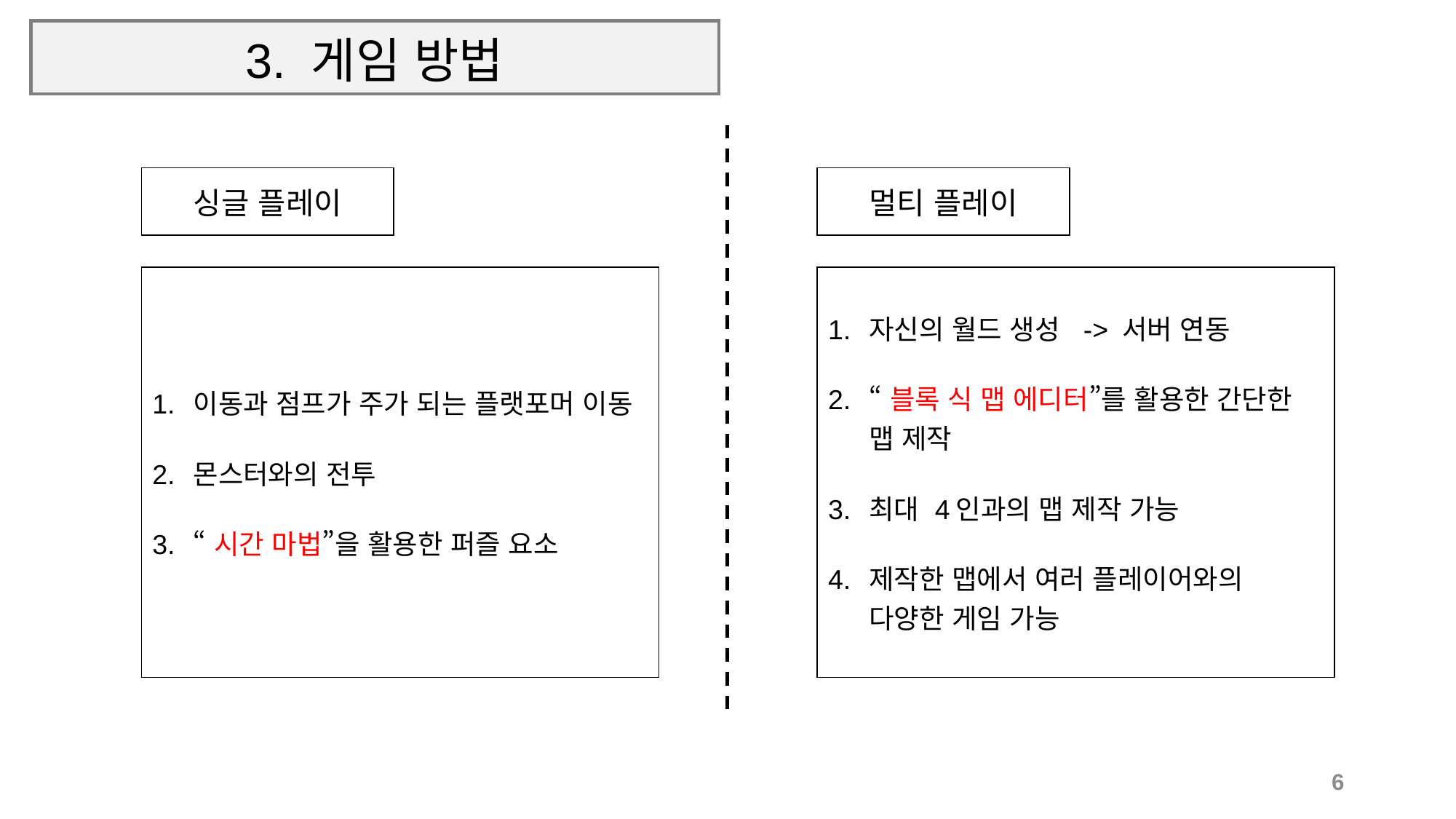

# 3. 게임 방법
| 싱글 플레이 |
| --- |
| 멀티 플레이 |
| --- |
| 이동과 점프가 주가 되는 플랫포머 이동 몬스터와의 전투 “시간 마법”을 활용한 퍼즐 요소 |
| --- |
| 자신의 월드 생성 -> 서버 연동 “블록 식 맵 에디터”를 활용한 간단한 맵 제작 최대 4인과의 맵 제작 가능 제작한 맵에서 여러 플레이어와의 다양한 게임 가능 |
| --- |
6